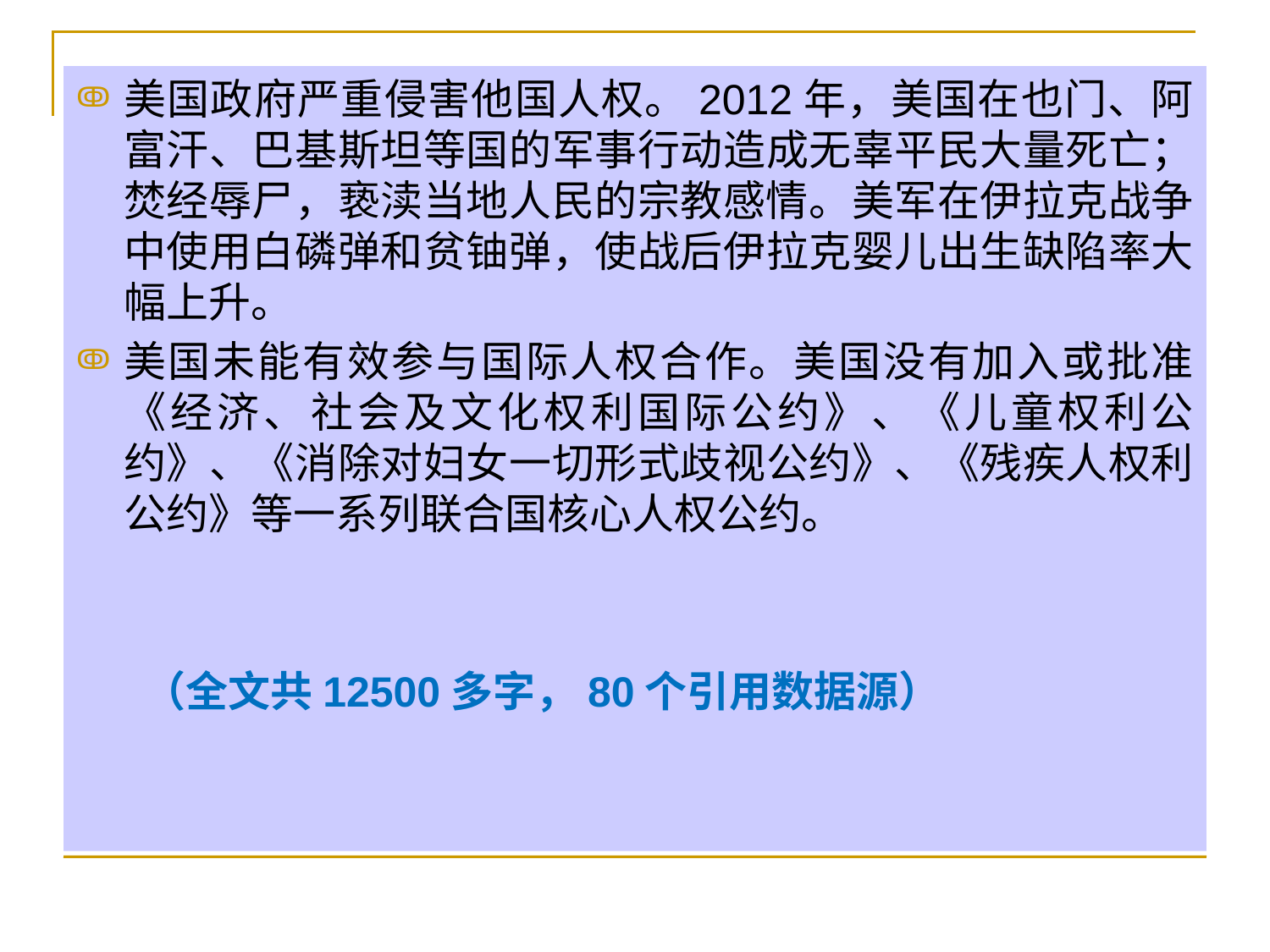

美国政府严重侵害他国人权。2012年，美国在也门、阿富汗、巴基斯坦等国的军事行动造成无辜平民大量死亡；焚经辱尸，亵渎当地人民的宗教感情。美军在伊拉克战争中使用白磷弹和贫铀弹，使战后伊拉克婴儿出生缺陷率大幅上升。
美国未能有效参与国际人权合作。美国没有加入或批准《经济、社会及文化权利国际公约》、《儿童权利公约》、《消除对妇女一切形式歧视公约》、《残疾人权利公约》等一系列联合国核心人权公约。

      （全文共12500多字，80个引用数据源）

91